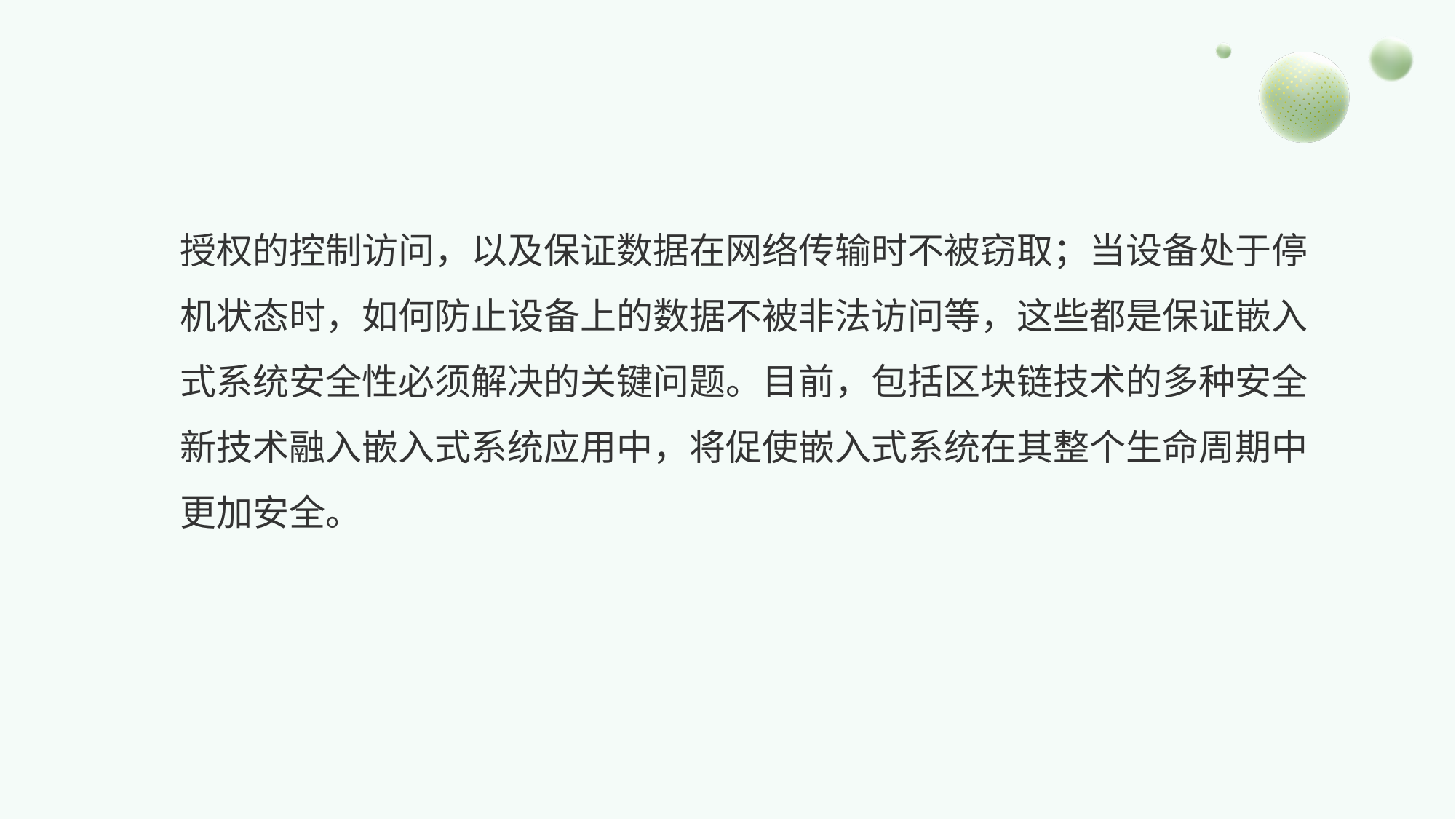

授权的控制访问，以及保证数据在网络传输时不被窃取；当设备处于停机状态时，如何防止设备上的数据不被非法访问等，这些都是保证嵌入式系统安全性必须解决的关键问题。目前，包括区块链技术的多种安全新技术融入嵌入式系统应用中，将促使嵌入式系统在其整个生命周期中更加安全。